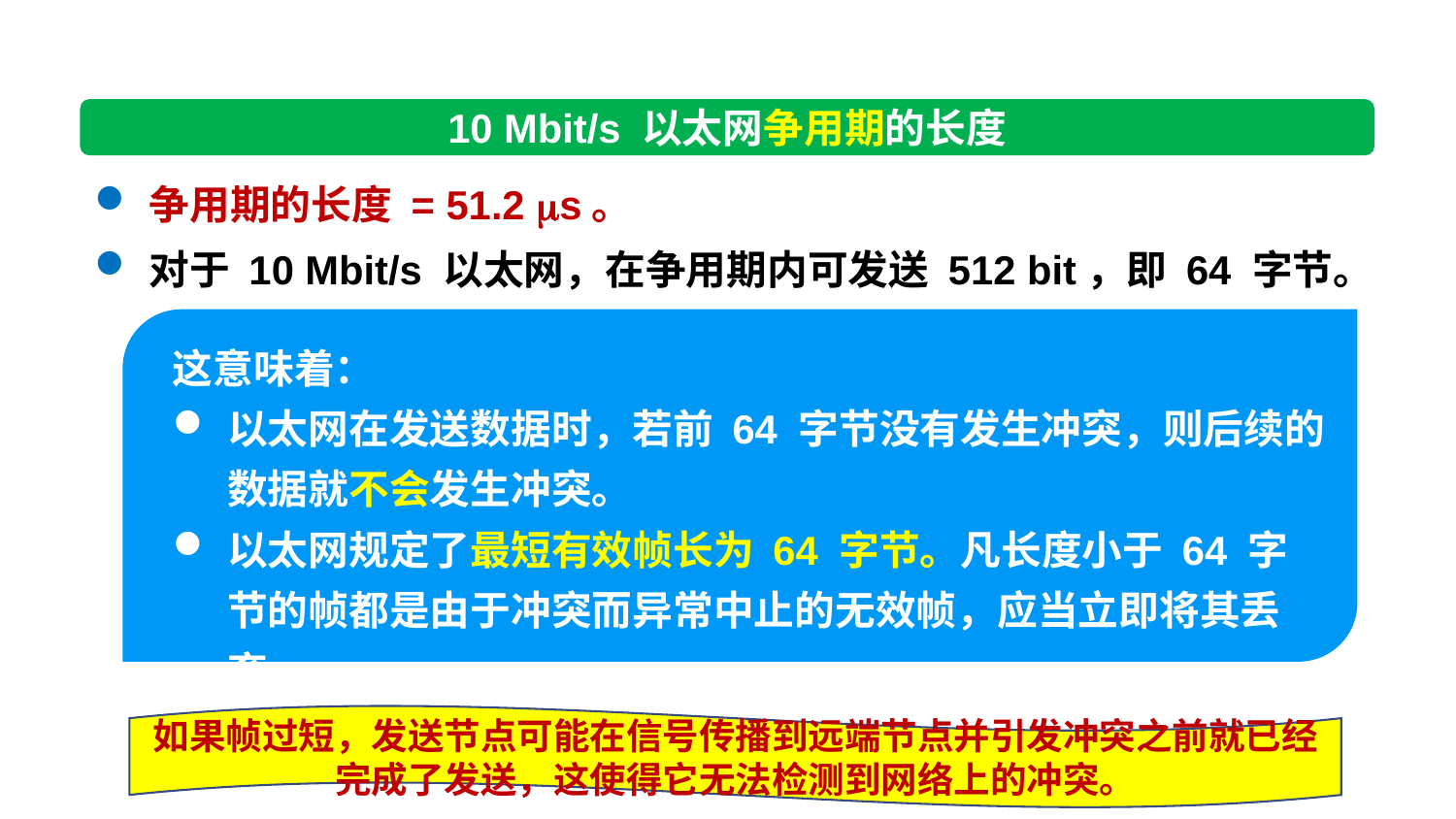

10 Mbit/s 以太网争用期的长度

争用期的长度 = 51.2 μs。
对于 10 Mbit/s 以太网，在争用期内可发送 512 bit，即 64 字节。

这意味着：
以太网在发送数据时，若前 64 字节没有发生冲突，则后续的数据就不会发生冲突。
以太网规定了最短有效帧长为 64 字节。凡长度小于 64 字节的帧都是由于冲突而异常中止的无效帧，应当立即将其丢弃。
如果帧过短，发送节点可能在信号传播到远端节点并引发冲突之前就已经完成了发送，这使得它无法检测到网络上的冲突。